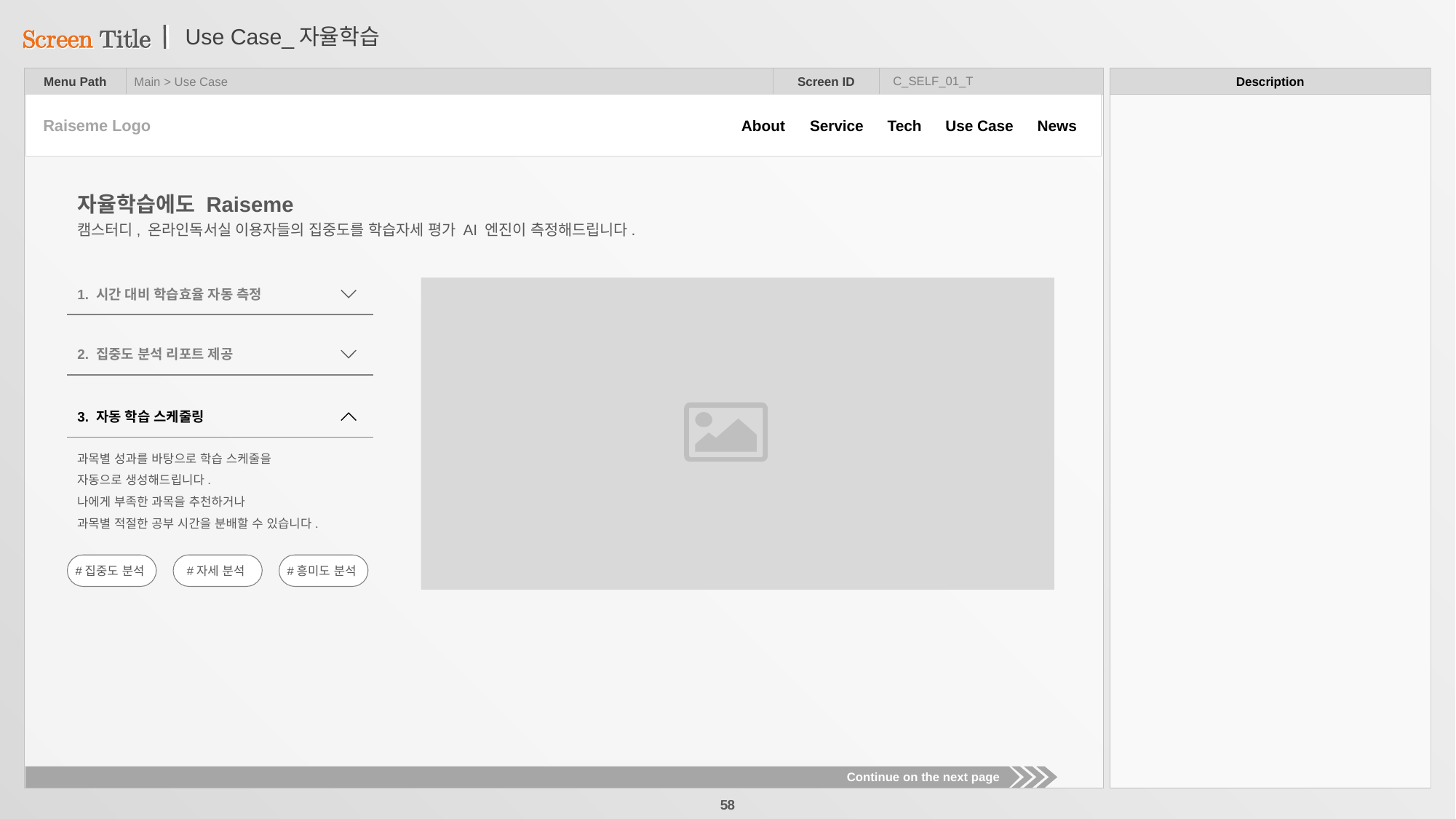

# Use Case_자율학습
C_SELF_01_T
Main > Use Case

About
Service
Tech
Use Case
News
Raiseme Logo
자율학습에도 Raiseme
캠스터디, 온라인독서실 이용자들의 집중도를 학습자세 평가 AI 엔진이 측정해드립니다.

1. 시간 대비 학습효율 자동 측정

2. 집중도 분석 리포트 제공

3. 자동 학습 스케줄링

과목별 성과를 바탕으로 학습 스케줄을
자동으로 생성해드립니다.
나에게 부족한 과목을 추천하거나
과목별 적절한 공부 시간을 분배할 수 있습니다.
#집중도 분석
#자세 분석
#흥미도 분석